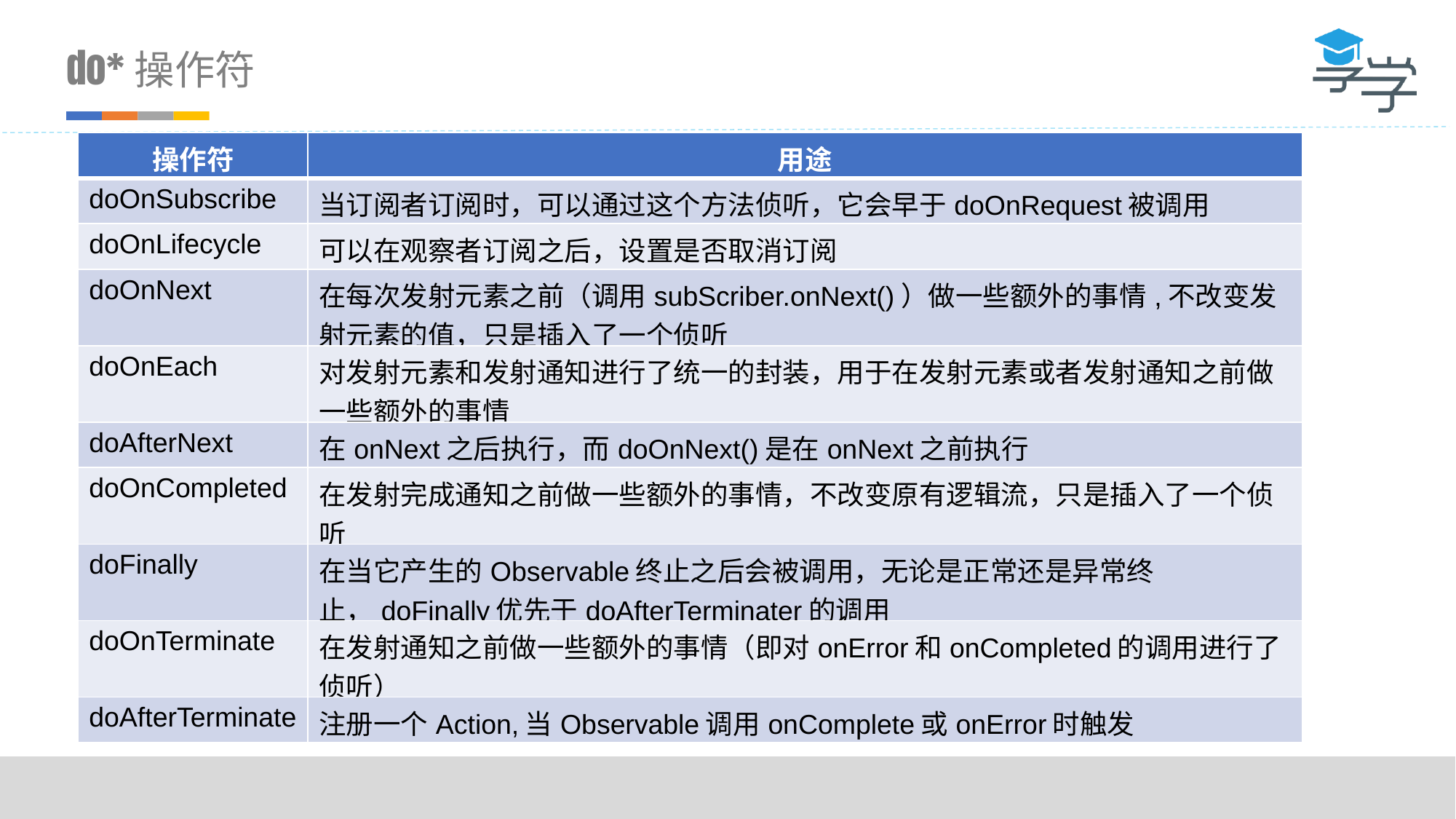

do*操作符

| 操作符 | 用途 |
| --- | --- |
| doOnSubscribe | 当订阅者订阅时，可以通过这个方法侦听，它会早于doOnRequest被调用 |
| doOnLifecycle | 可以在观察者订阅之后，设置是否取消订阅 |
| doOnNext | 在每次发射元素之前（调用subScriber.onNext()）做一些额外的事情,不改变发射元素的值，只是插入了一个侦听 |
| doOnEach | 对发射元素和发射通知进行了统一的封装，用于在发射元素或者发射通知之前做一些额外的事情 |
| doAfterNext | 在onNext之后执行，而doOnNext()是在onNext之前执行 |
| doOnCompleted | 在发射完成通知之前做一些额外的事情，不改变原有逻辑流，只是插入了一个侦听 |
| doFinally | 在当它产生的Observable终止之后会被调用，无论是正常还是异常终止，doFinally优先于doAfterTerminater的调用 |
| doOnTerminate | 在发射通知之前做一些额外的事情（即对onError和onCompleted的调用进行了侦听） |
| doAfterTerminate | 注册一个Action,当Observable调用onComplete或onError时触发 |